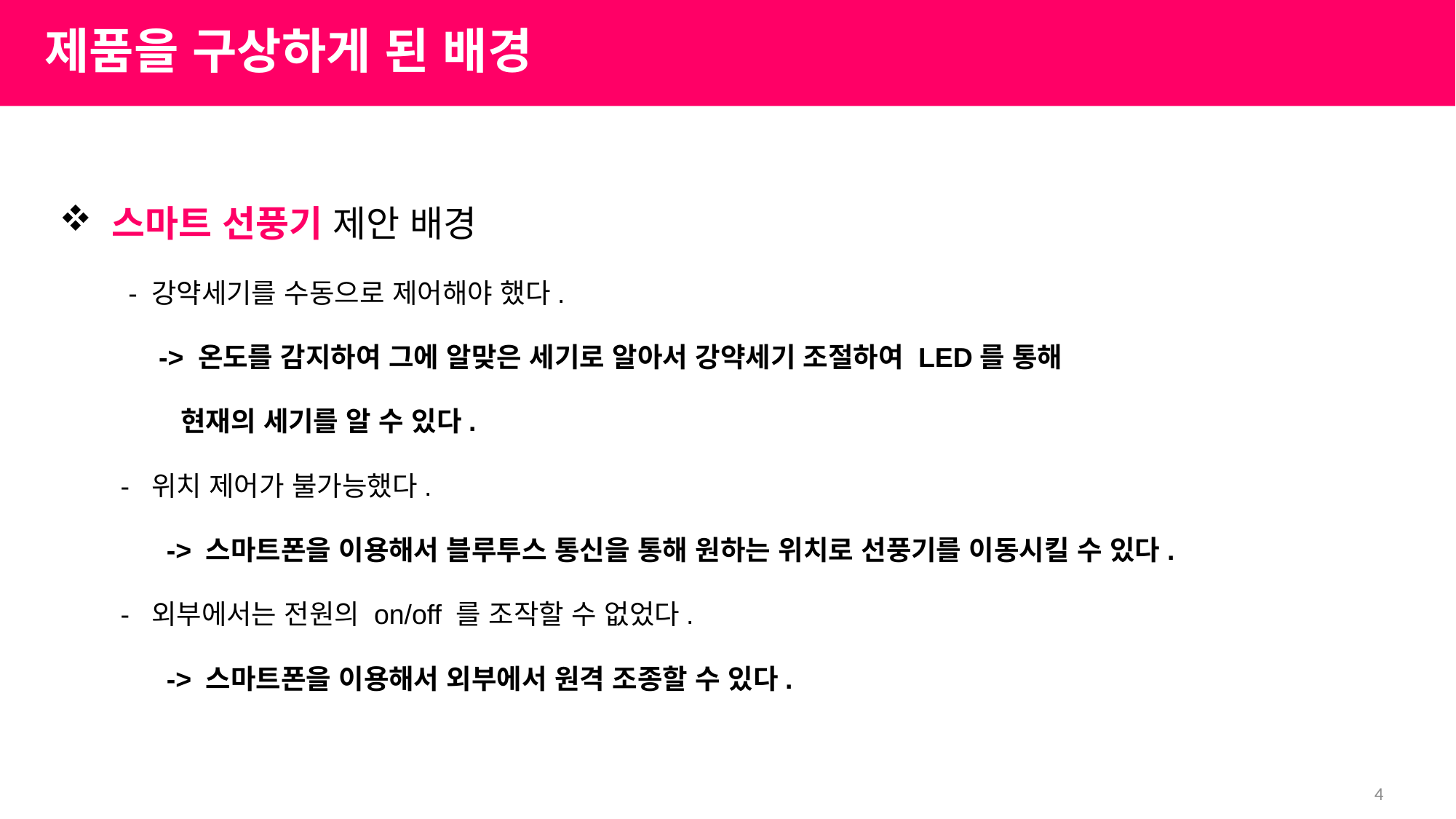

제품을 구상하게 된 배경
# 1.  프로젝트 개요
 스마트 선풍기 제안 배경
         - 강약세기를 수동으로 제어해야 했다.
             -> 온도를 감지하여 그에 알맞은 세기로 알아서 강약세기 조절하여 LED를 통해
               현재의 세기를 알 수 있다.
        -  위치 제어가 불가능했다.
              -> 스마트폰을 이용해서 블루투스 통신을 통해 원하는 위치로 선풍기를 이동시킬 수 있다.
        -  외부에서는 전원의 on/off 를 조작할 수 없었다.
              -> 스마트폰을 이용해서 외부에서 원격 조종할 수 있다.

4